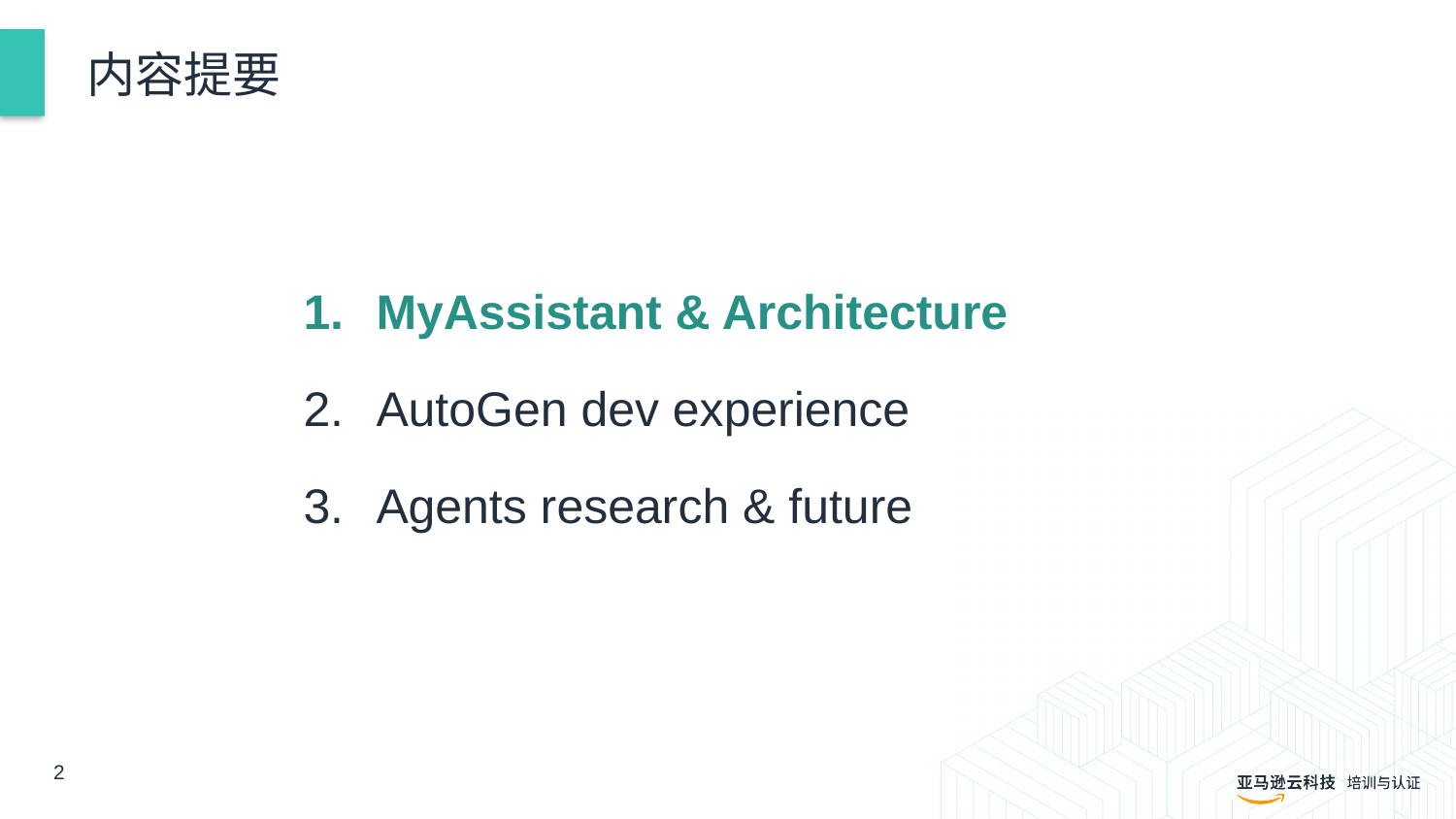

# 内容提要
MyAssistant & Architecture
AutoGen dev experience
Agents research & future